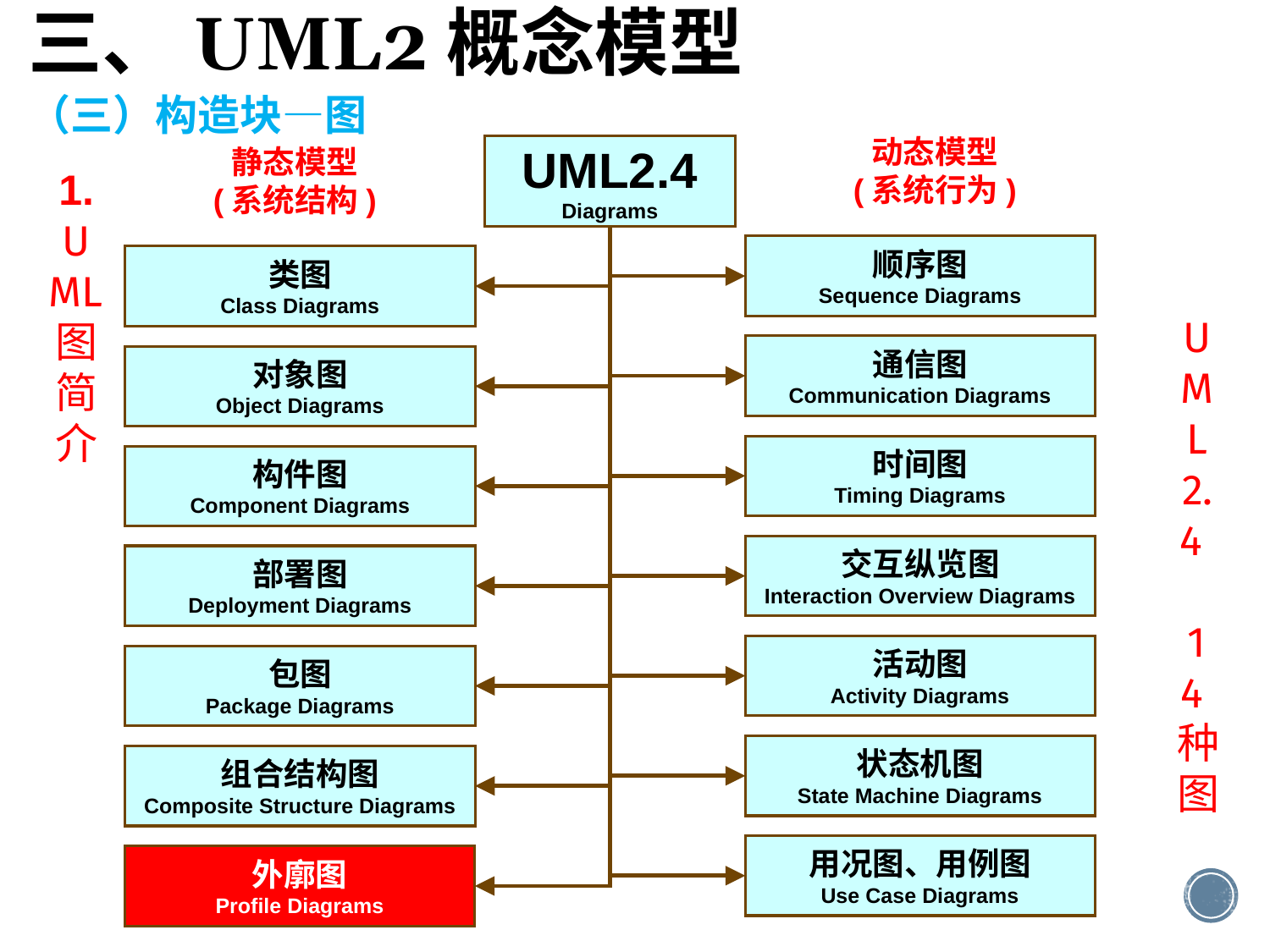

三、UML2概念模型
（三）构造块—图
动态模型
(系统行为)
静态模型
(系统结构)
UML2.4
Diagrams
1. UML图简介
顺序图
Sequence Diagrams
类图
Class Diagrams

UML2.4    14种图
通信图
Communication Diagrams
对象图
Object Diagrams
时间图
Timing Diagrams
构件图
Component Diagrams
交互纵览图
Interaction Overview Diagrams
部署图
Deployment Diagrams
活动图
Activity Diagrams
包图
Package Diagrams
状态机图
State Machine Diagrams
组合结构图
Composite Structure Diagrams
用况图、用例图
Use Case Diagrams
外廓图
Profile Diagrams